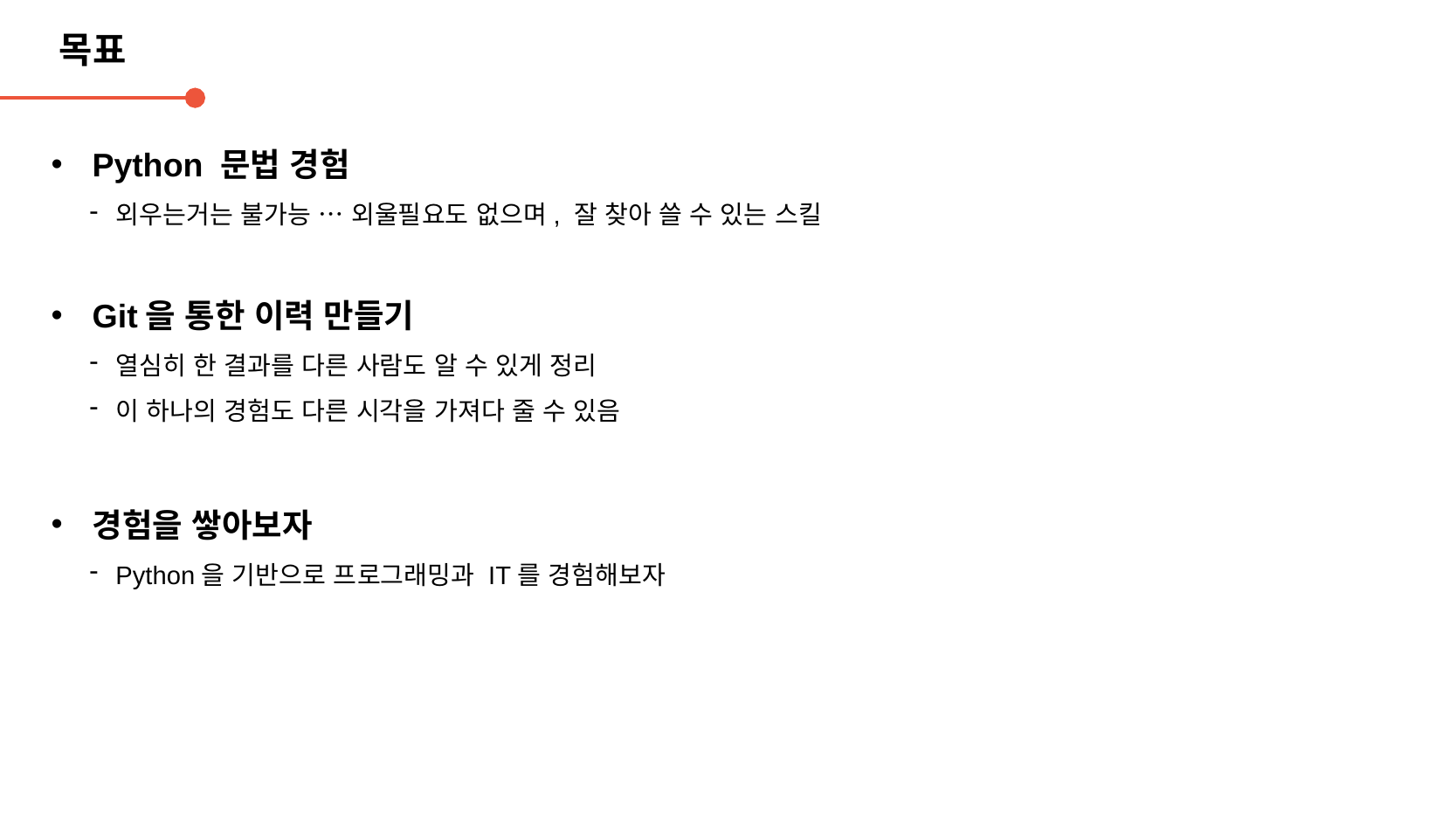

목표
Python 문법 경험
외우는거는 불가능 … 외울필요도 없으며, 잘 찾아 쓸 수 있는 스킬
Git을 통한 이력 만들기
열심히 한 결과를 다른 사람도 알 수 있게 정리
이 하나의 경험도 다른 시각을 가져다 줄 수 있음

경험을 쌓아보자
Python을 기반으로 프로그래밍과 IT를 경험해보자